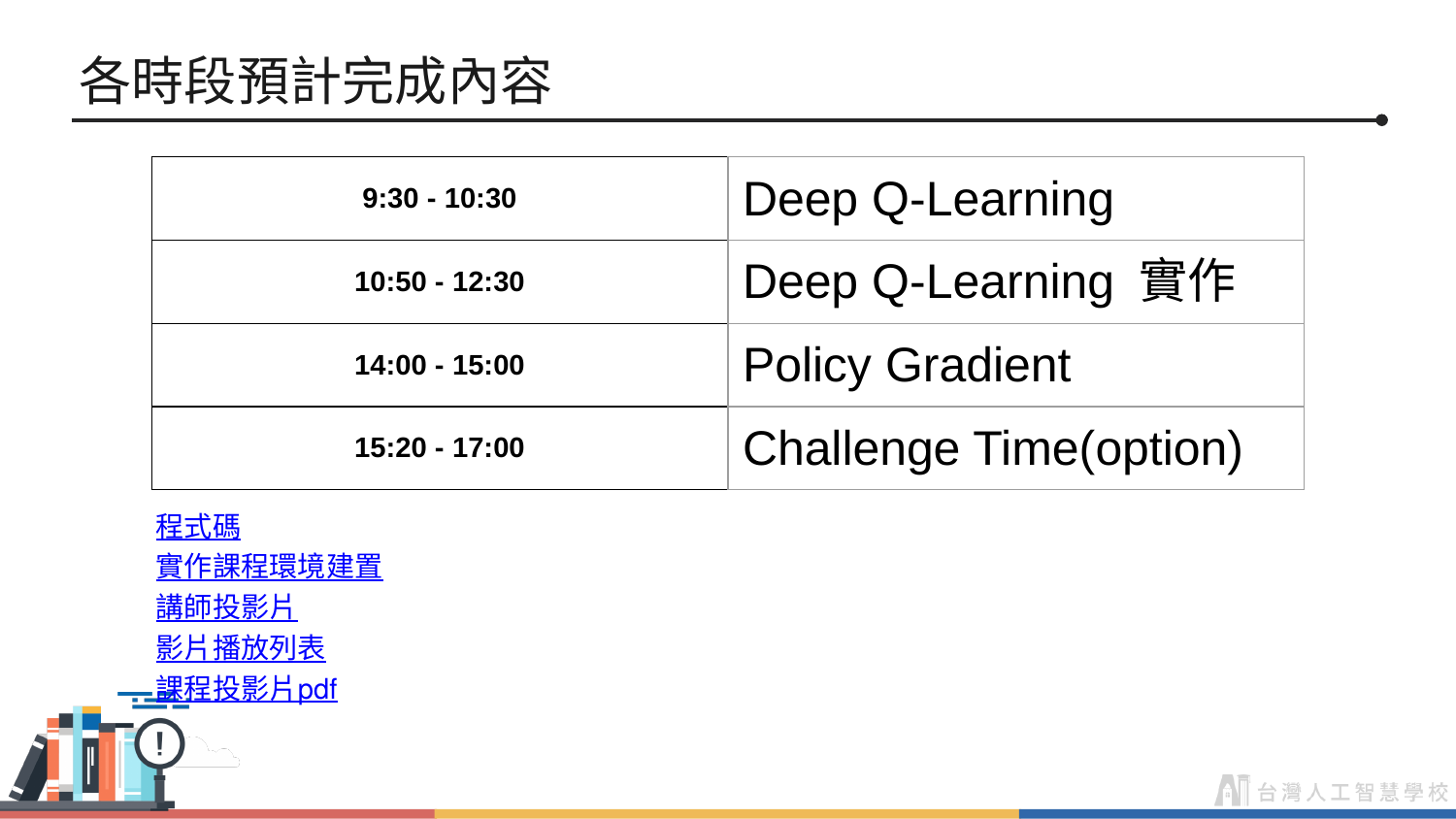

# 各時段預計完成內容
| 9:30 - 10:30 | Deep Q-Learning |
| --- | --- |
| 10:50 - 12:30 | Deep Q-Learning 實作 |
| 14:00 - 15:00 | Policy Gradient |
| 15:20 - 17:00 | Challenge Time(option) |
程式碼
實作課程環境建置
講師投影片
影片播放列表
課程投影片pdf